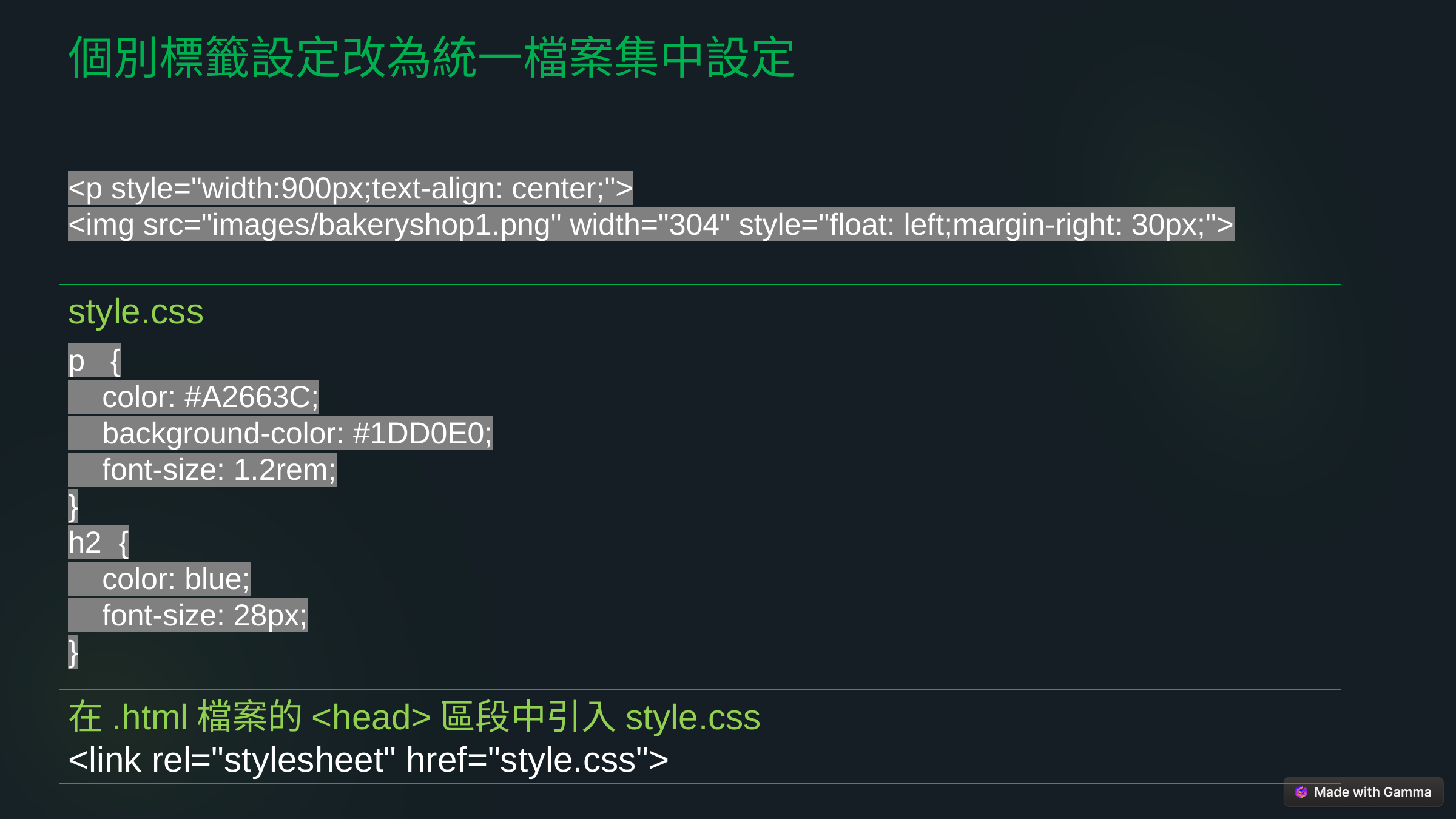

個別標籤設定改為統一檔案集中設定
<p style="width:900px;text-align: center;">
<img src="images/bakeryshop1.png" width="304" style="float: left;margin-right: 30px;">
style.css
p   {
    color: #A2663C;
    background-color: #1DD0E0;
    font-size: 1.2rem;
}
h2  {
    color: blue;
    font-size: 28px;
}
在.html檔案的<head>區段中引入style.css
<link rel="stylesheet" href="style.css">